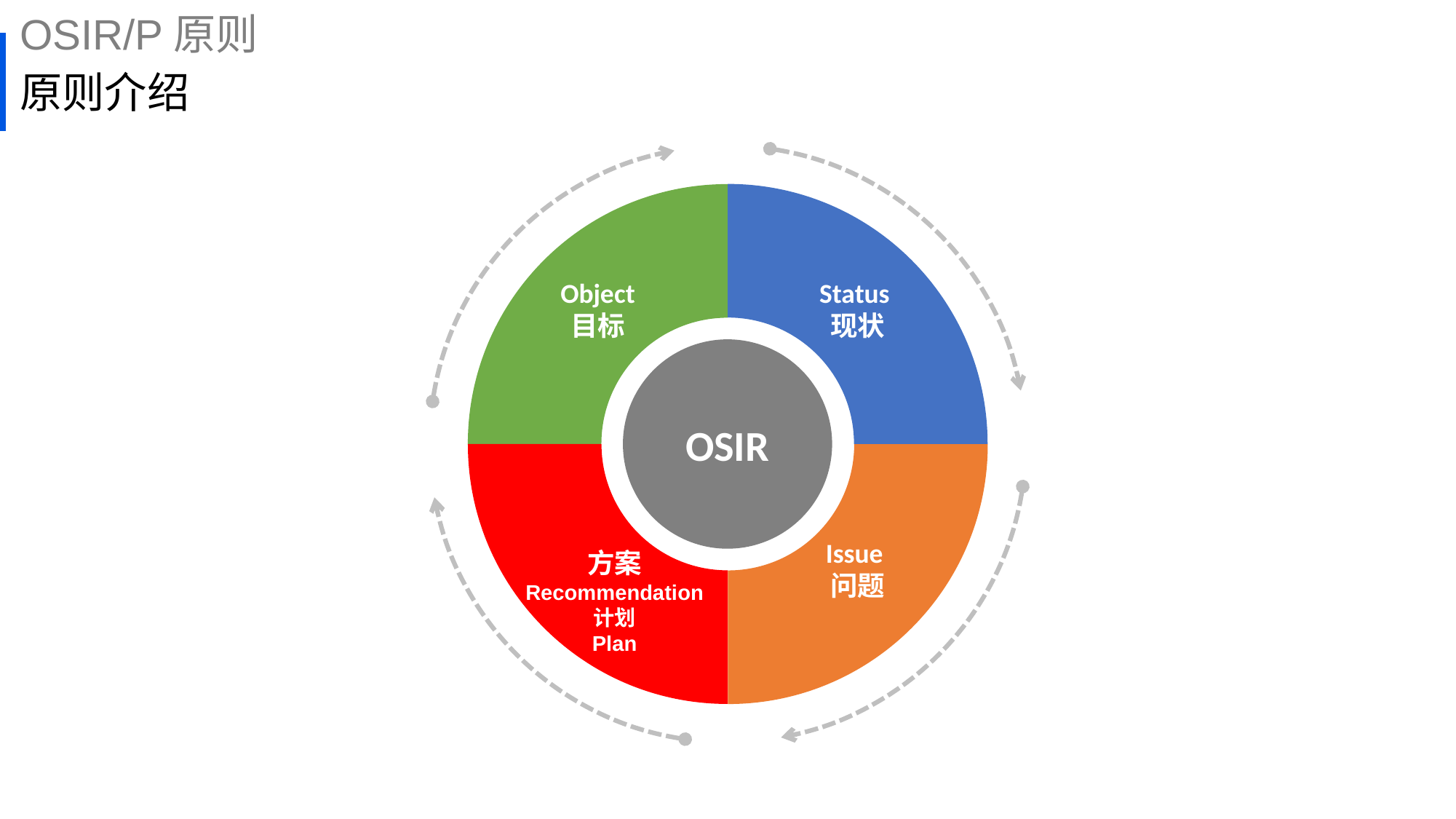

OSIR/P原则
# 原则介绍

Object
目标
OSIR
Status
现状
Issue
问题
方案
Recommendation
计划
Plan